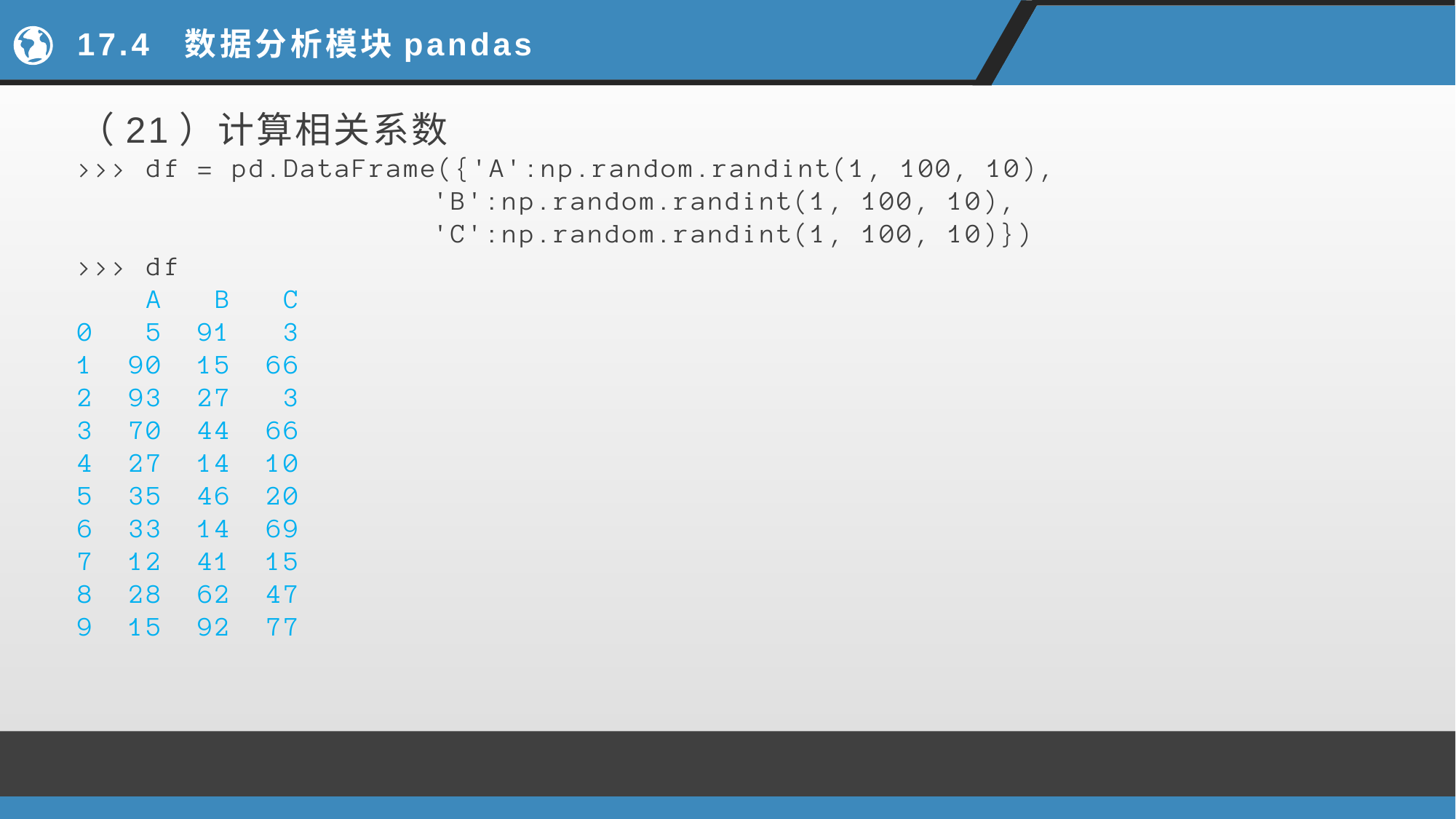

# 17.4  数据分析模块pandas

（21）计算相关系数
>>> df = pd.DataFrame({'A':np.random.randint(1, 100, 10),
		        'B':np.random.randint(1, 100, 10),
		        'C':np.random.randint(1, 100, 10)})
>>> df
    A   B   C
0   5  91   3
1  90  15  66
2  93  27   3
3  70  44  66
4  27  14  10
5  35  46  20
6  33  14  69
7  12  41  15
8  28  62  47
9  15  92  77